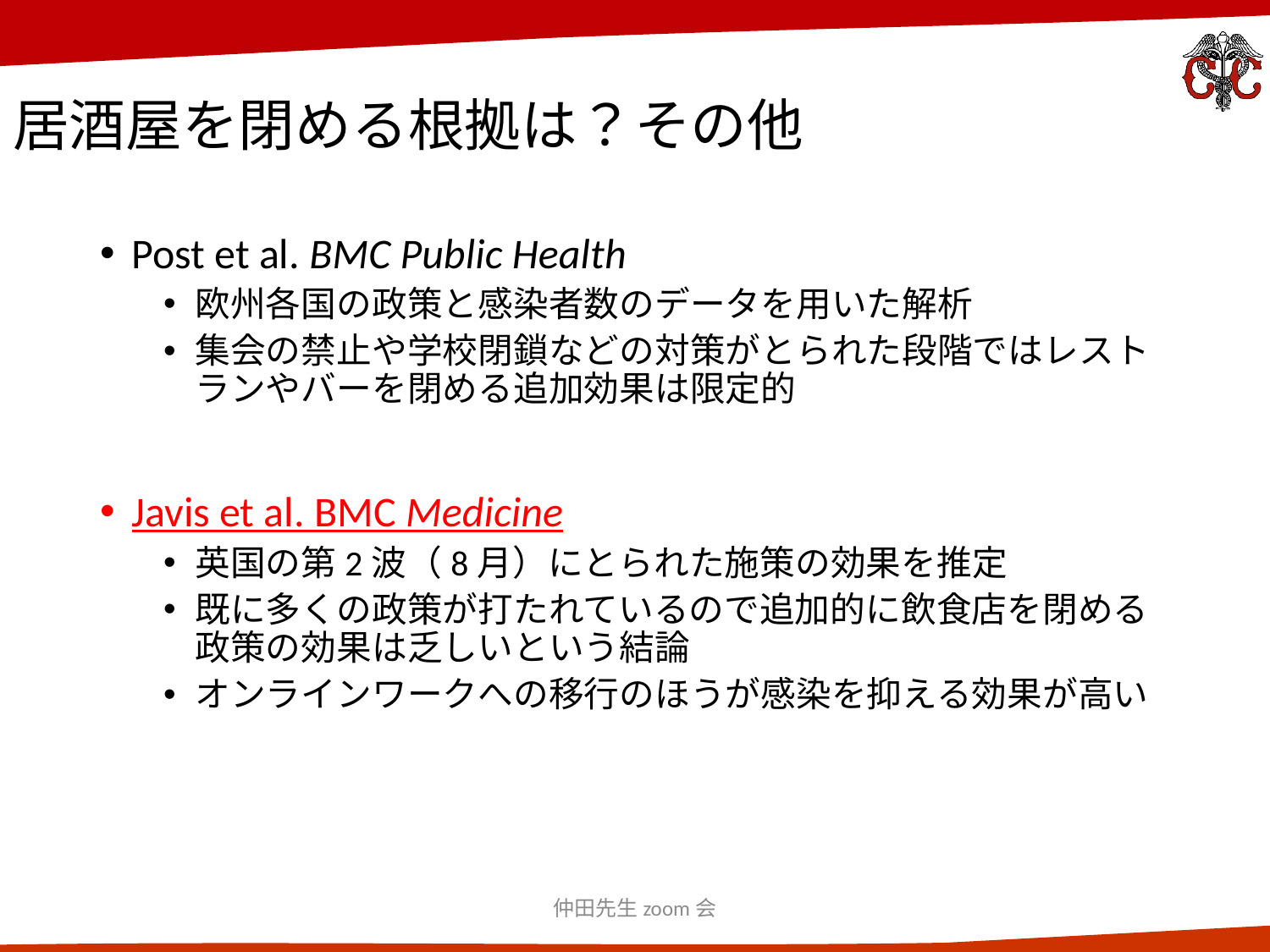

# 居酒屋を閉める根拠は？その他
Post et al. BMC Public Health
欧州各国の政策と感染者数のデータを用いた解析
集会の禁止や学校閉鎖などの対策がとられた段階ではレストランやバーを閉める追加効果は限定的

Javis et al. BMC Medicine
英国の第2波（8月）にとられた施策の効果を推定
既に多くの政策が打たれているので追加的に飲食店を閉める政策の効果は乏しいという結論
オンラインワークへの移行のほうが感染を抑える効果が高い

仲田先生zoom会